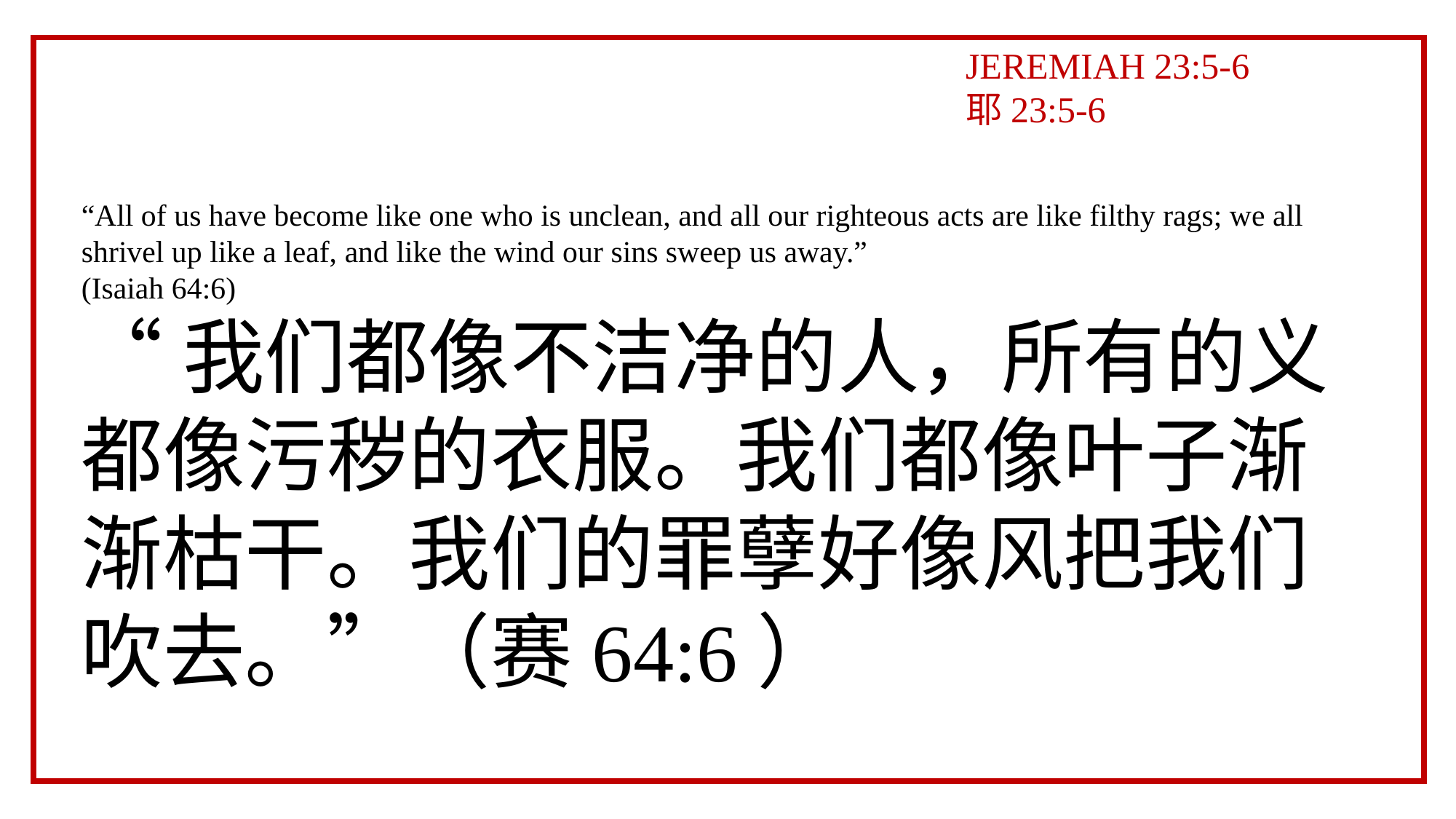

JEREMIAH 23:5-6
耶23:5-6
“All of us have become like one who is unclean, and all our righteous acts are like filthy rags; we all shrivel up like a leaf, and like the wind our sins sweep us away.”
(Isaiah 64:6)
“我们都像不洁净的人，所有的义都像污秽的衣服。我们都像叶子渐渐枯干。我们的罪孽好像风把我们吹去。”（赛64:6）